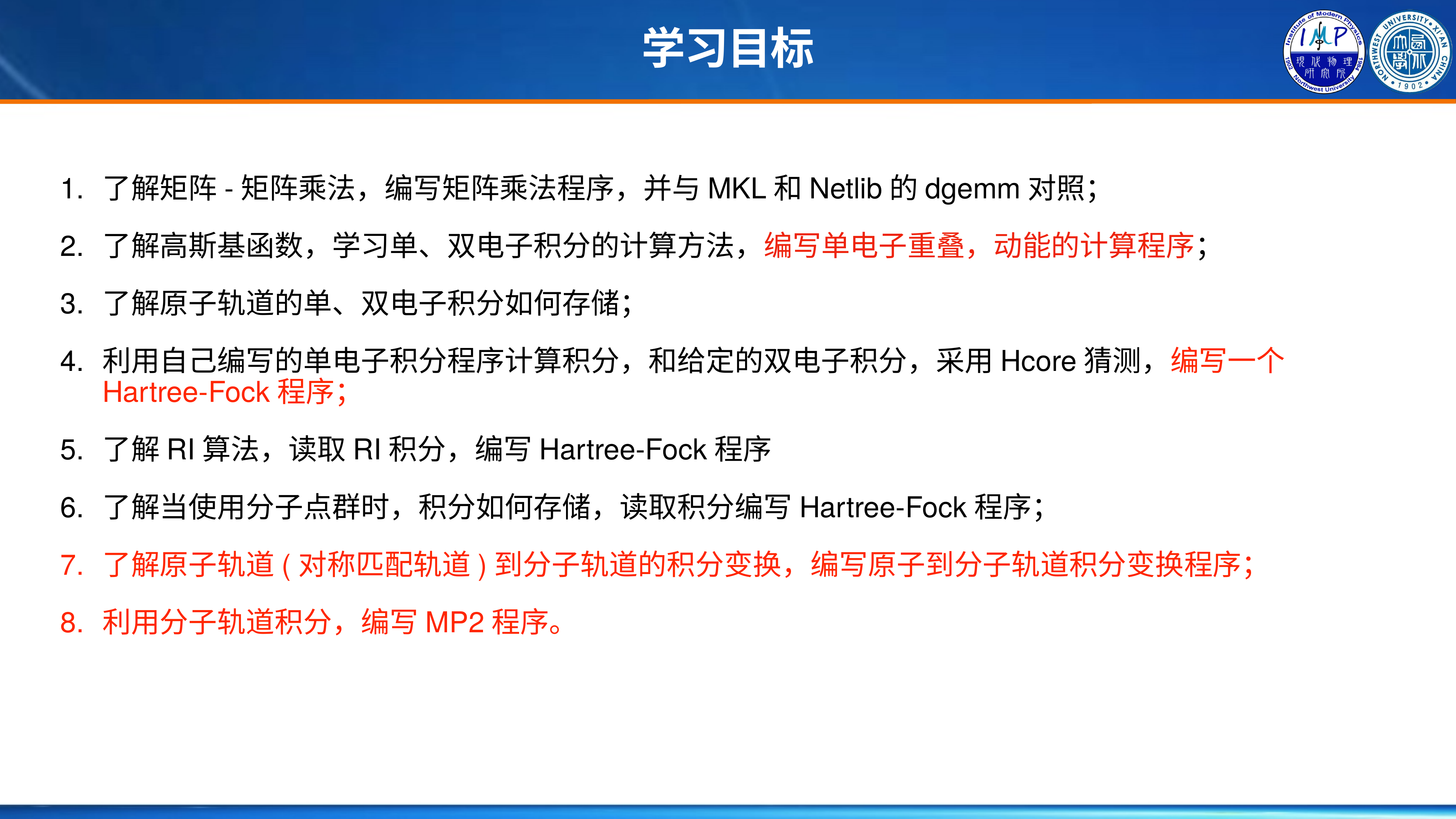

学习目标
了解矩阵-矩阵乘法，编写矩阵乘法程序，并与MKL和Netlib的dgemm对照；
了解高斯基函数，学习单、双电子积分的计算方法，编写单电子重叠，动能的计算程序；
了解原子轨道的单、双电子积分如何存储；
利用自己编写的单电子积分程序计算积分，和给定的双电子积分，采用Hcore猜测，编写一个Hartree-Fock程序；
了解RI算法，读取RI积分，编写Hartree-Fock程序
了解当使用分子点群时，积分如何存储，读取积分编写Hartree-Fock程序；
了解原子轨道(对称匹配轨道)到分子轨道的积分变换，编写原子到分子轨道积分变换程序；
利用分子轨道积分，编写MP2程序。
2